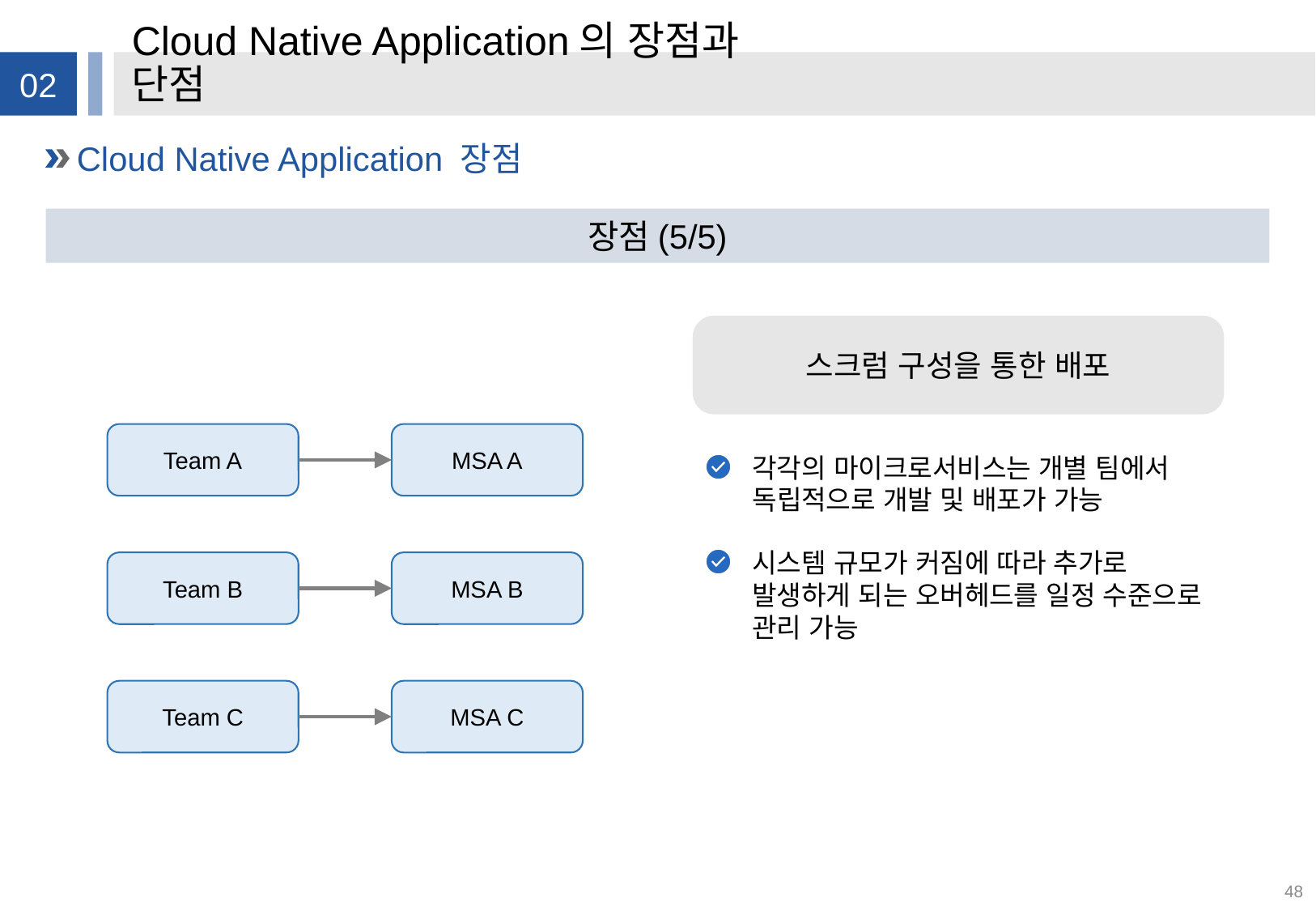

# Cloud Native Application의 장점과 단점
02
Cloud Native Application 장점
장점(5/5)
스크럼 구성을 통한 배포
Team A
MSA A
각각의 마이크로서비스는 개별 팀에서 독립적으로 개발 및 배포가 가능
시스템 규모가 커짐에 따라 추가로 발생하게 되는 오버헤드를 일정 수준으로 관리 가능
Team B
MSA B
Team C
MSA C
48